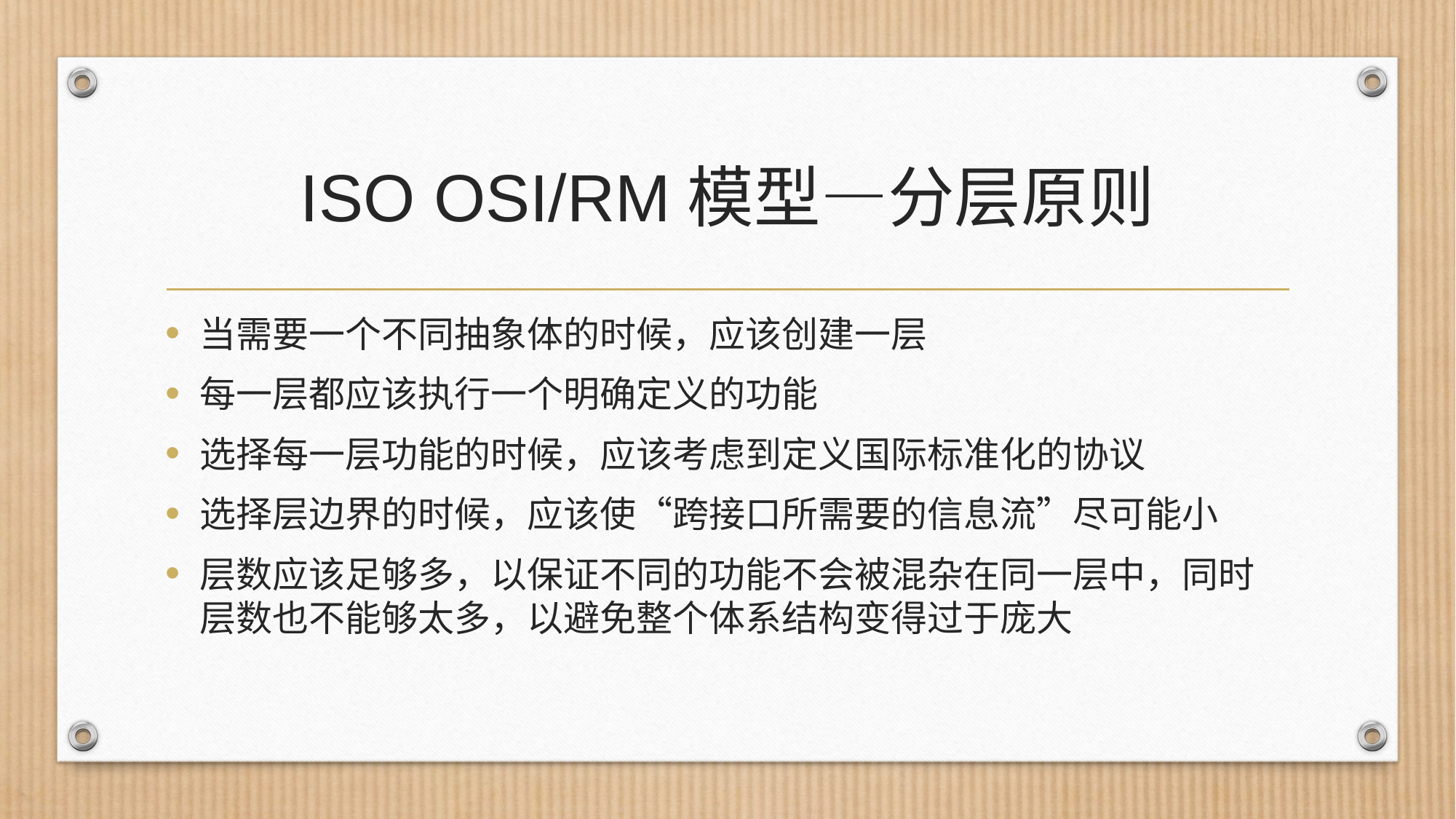

# ISO OSI/RM模型—分层原则
当需要一个不同抽象体的时候，应该创建一层
每一层都应该执行一个明确定义的功能
选择每一层功能的时候，应该考虑到定义国际标准化的协议
选择层边界的时候，应该使“跨接口所需要的信息流”尽可能小
层数应该足够多，以保证不同的功能不会被混杂在同一层中，同时层数也不能够太多，以避免整个体系结构变得过于庞大